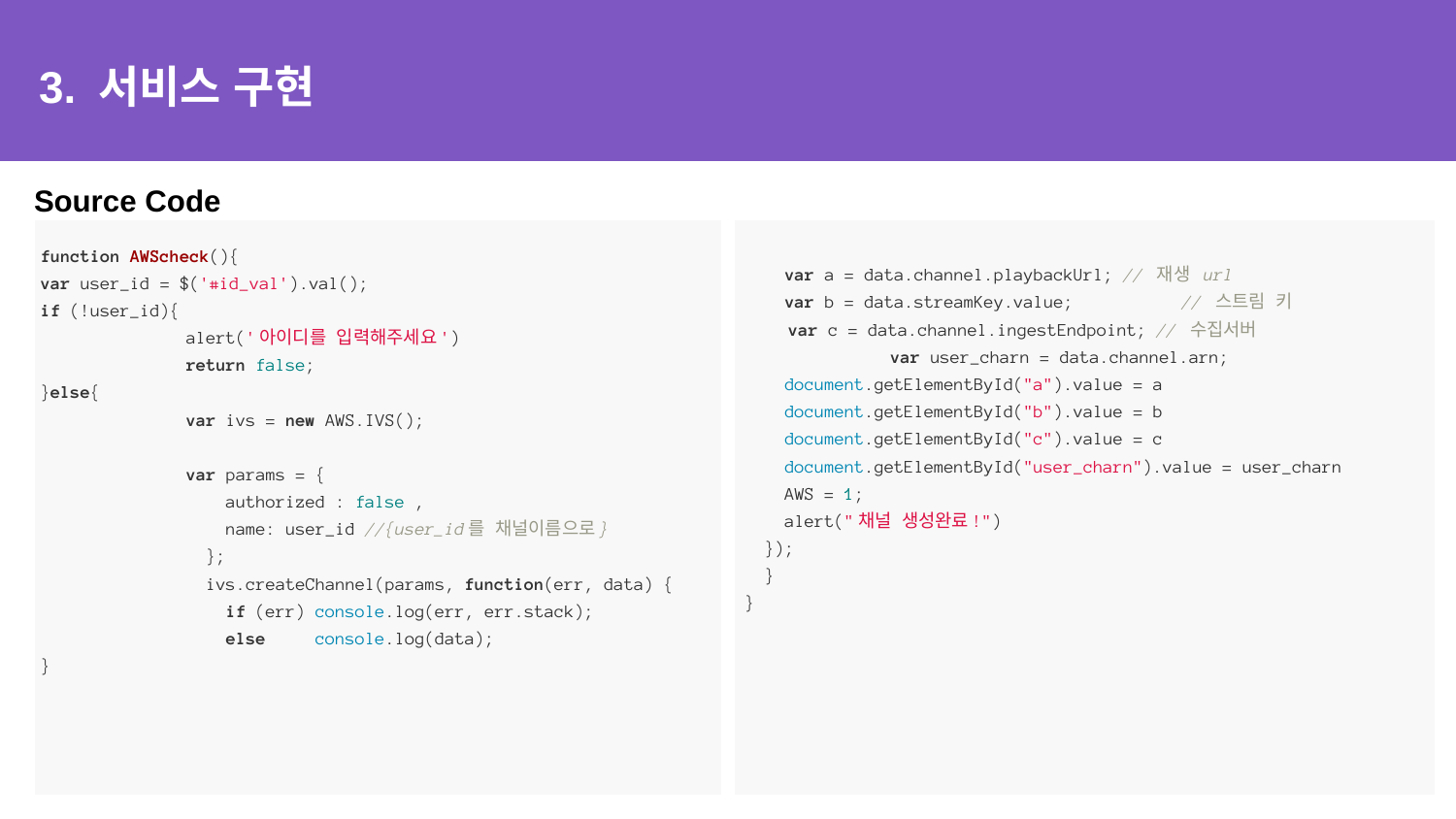

# 3. 서비스 구현
Source Code
| var a = data.channel.playbackUrl; // 재생 url var b = data.streamKey.value; // 스트림 키 var c = data.channel.ingestEndpoint; // 수집서버 var user\_charn = data.channel.arn; document.getElementById("a").value = a document.getElementById("b").value = b document.getElementById("c").value = c document.getElementById("user\_charn").value = user\_charn AWS = 1; alert("채널 생성완료!") }); } } |
| --- |
| function AWScheck(){ var user\_id = $('#id\_val').val(); if (!user\_id){ alert('아이디를 입력해주세요') return false; }else{ var ivs = new AWS.IVS(); var params = { authorized : false , name: user\_id //{user\_id를 채널이름으로} }; ivs.createChannel(params, function(err, data) { if (err) console.log(err, err.stack); else console.log(data); } |
| --- |